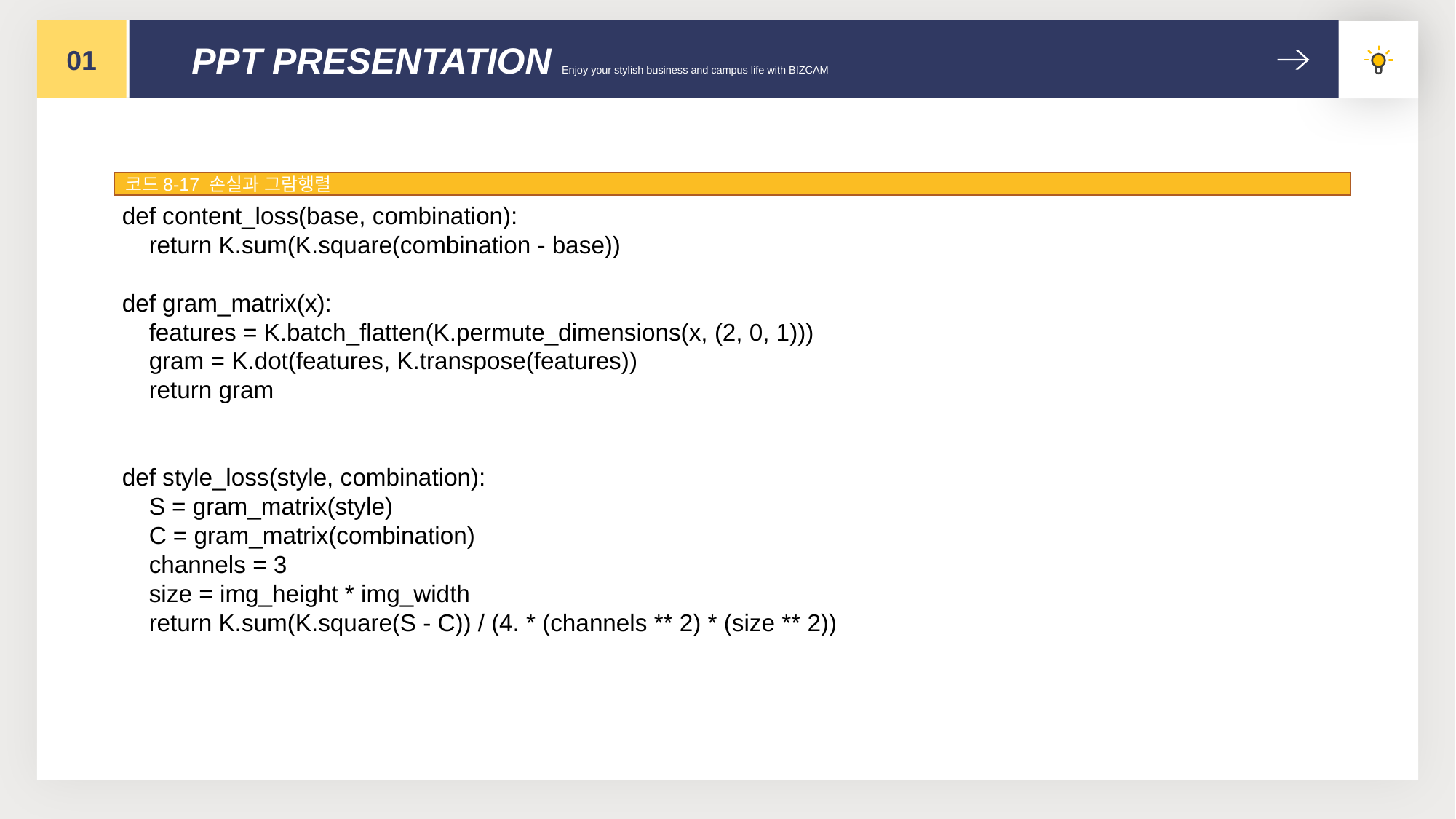

01
PPT PRESENTATION Enjoy your stylish business and campus life with BIZCAM

코드8-17 손실과 그람행렬
def content_loss(base, combination):
    return K.sum(K.square(combination - base))

def gram_matrix(x):
    features = K.batch_flatten(K.permute_dimensions(x, (2, 0, 1)))
    gram = K.dot(features, K.transpose(features))
    return gram

def style_loss(style, combination):
    S = gram_matrix(style)
    C = gram_matrix(combination)
    channels = 3
    size = img_height * img_width
    return K.sum(K.square(S - C)) / (4. * (channels ** 2) * (size ** 2))